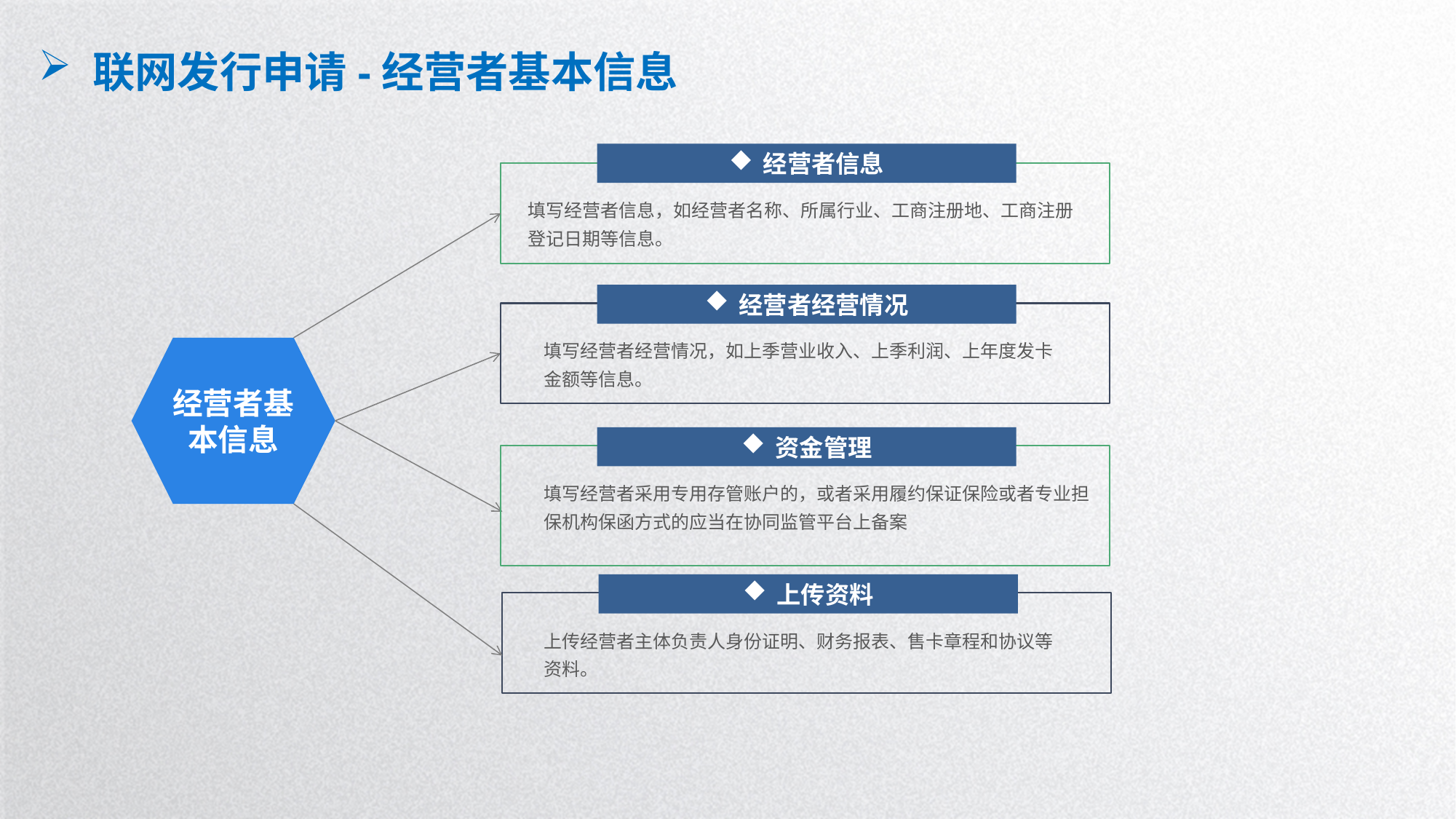

联网发行申请-经营者基本信息
经营者信息

填写经营者信息，如经营者名称、所属行业、工商注册地、工商注册登记日期等信息。
经营者经营情况

填写经营者经营情况，如上季营业收入、上季利润、上年度发卡金额等信息。

经营者基本信息
资金管理

填写经营者采用专用存管账户的，或者采用履约保证保险或者专业担保机构保函方式的应当在协同监管平台上备案
上传资料

上传经营者主体负责人身份证明、财务报表、售卡章程和协议等资料。